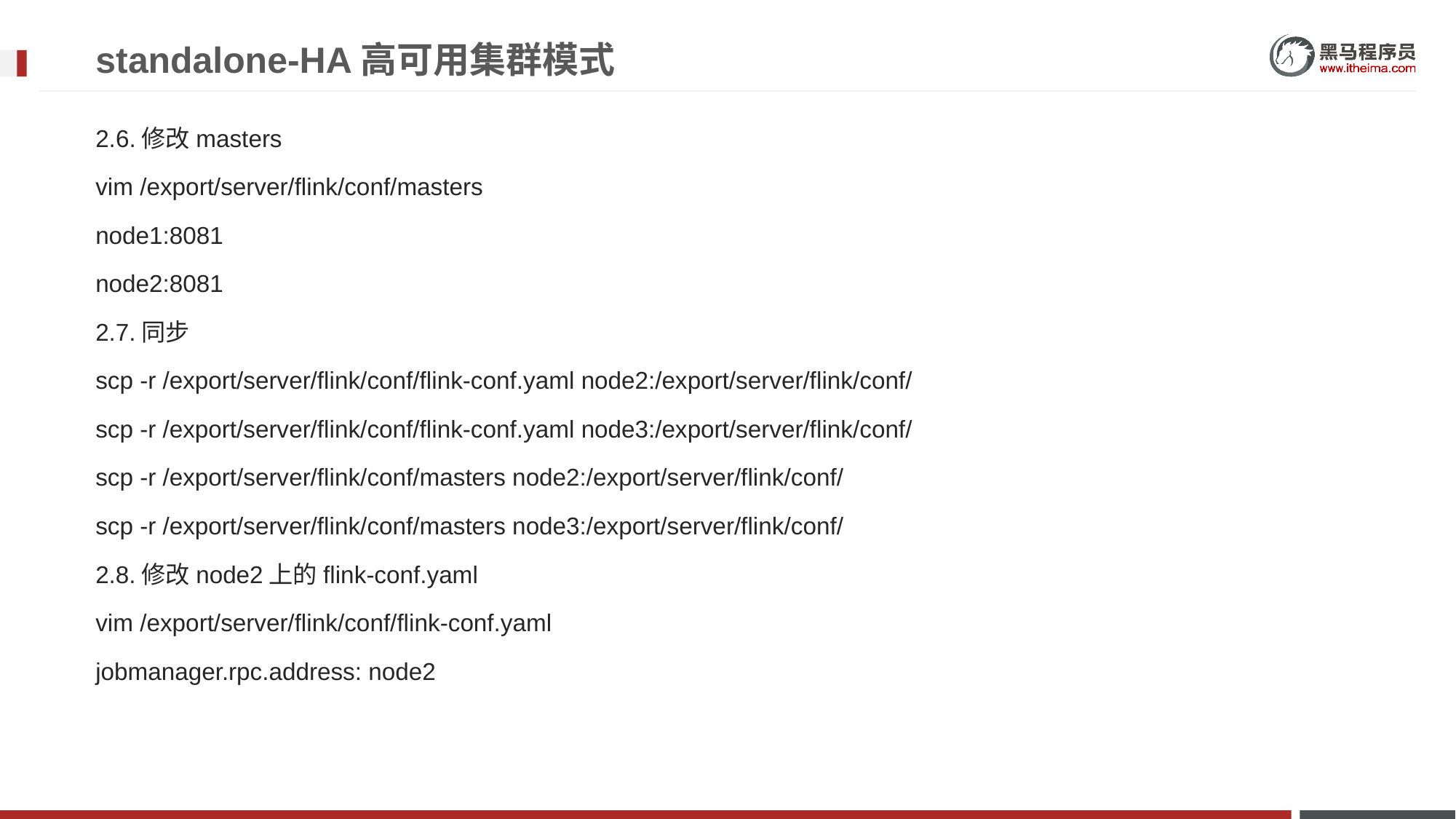

# standalone-HA高可用集群模式
2.6.修改masters
vim /export/server/flink/conf/masters
node1:8081
node2:8081
2.7.同步
scp -r /export/server/flink/conf/flink-conf.yaml node2:/export/server/flink/conf/
scp -r /export/server/flink/conf/flink-conf.yaml node3:/export/server/flink/conf/
scp -r /export/server/flink/conf/masters node2:/export/server/flink/conf/
scp -r /export/server/flink/conf/masters node3:/export/server/flink/conf/
2.8.修改node2上的flink-conf.yaml
vim /export/server/flink/conf/flink-conf.yaml
jobmanager.rpc.address: node2